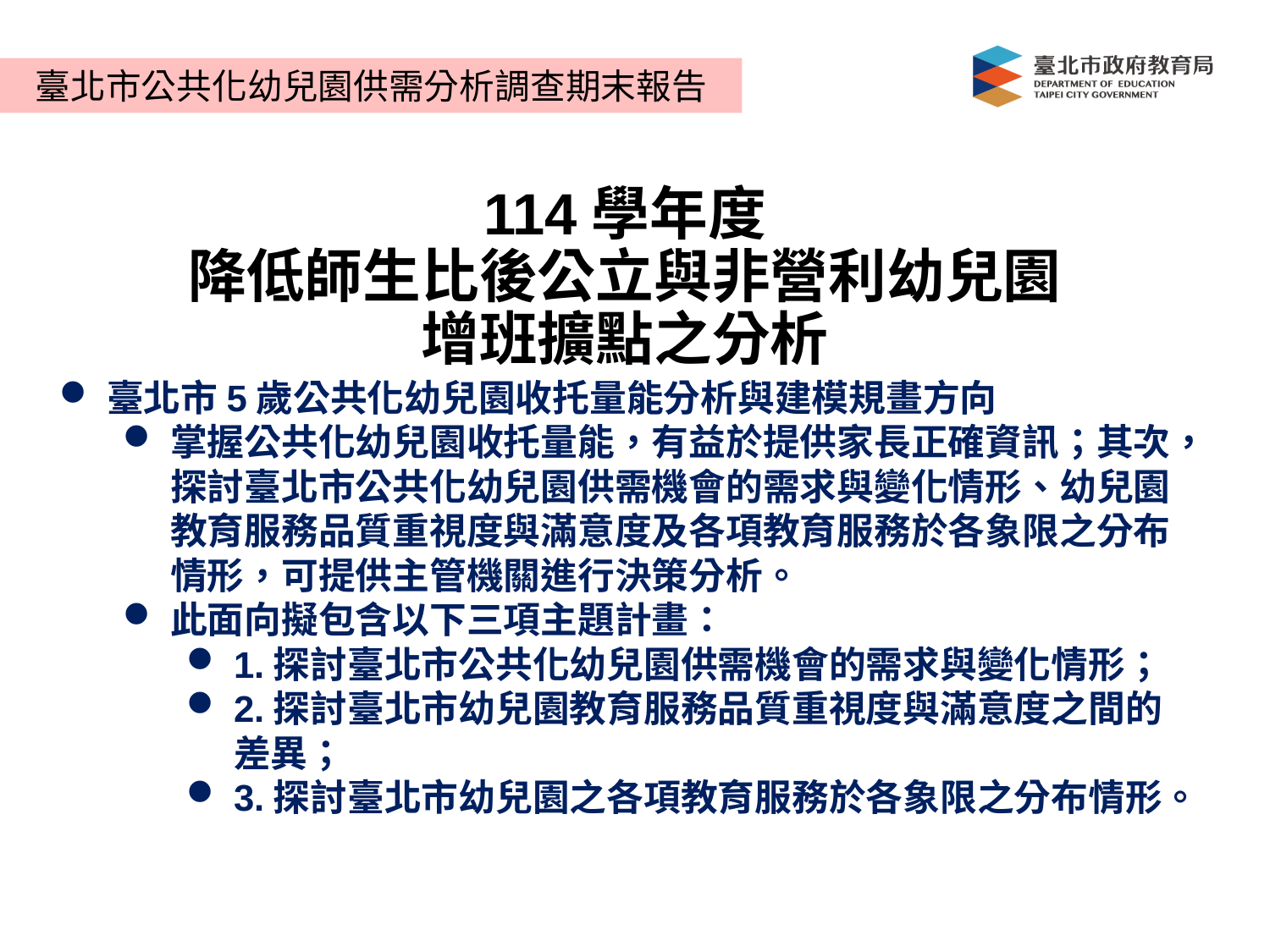

臺北市公共化幼兒園供需分析調查期末報告
114學年度
降低師生比後公立與非營利幼兒園
增班擴點之分析

臺北市5歲公共化幼兒園收托量能分析與建模規畫方向
掌握公共化幼兒園收托量能，有益於提供家長正確資訊；其次，探討臺北市公共化幼兒園供需機會的需求與變化情形、幼兒園教育服務品質重視度與滿意度及各項教育服務於各象限之分布情形，可提供主管機關進行決策分析。
此面向擬包含以下三項主題計畫：
1.探討臺北市公共化幼兒園供需機會的需求與變化情形；
2.探討臺北市幼兒園教育服務品質重視度與滿意度之間的差異；
3.探討臺北市幼兒園之各項教育服務於各象限之分布情形。